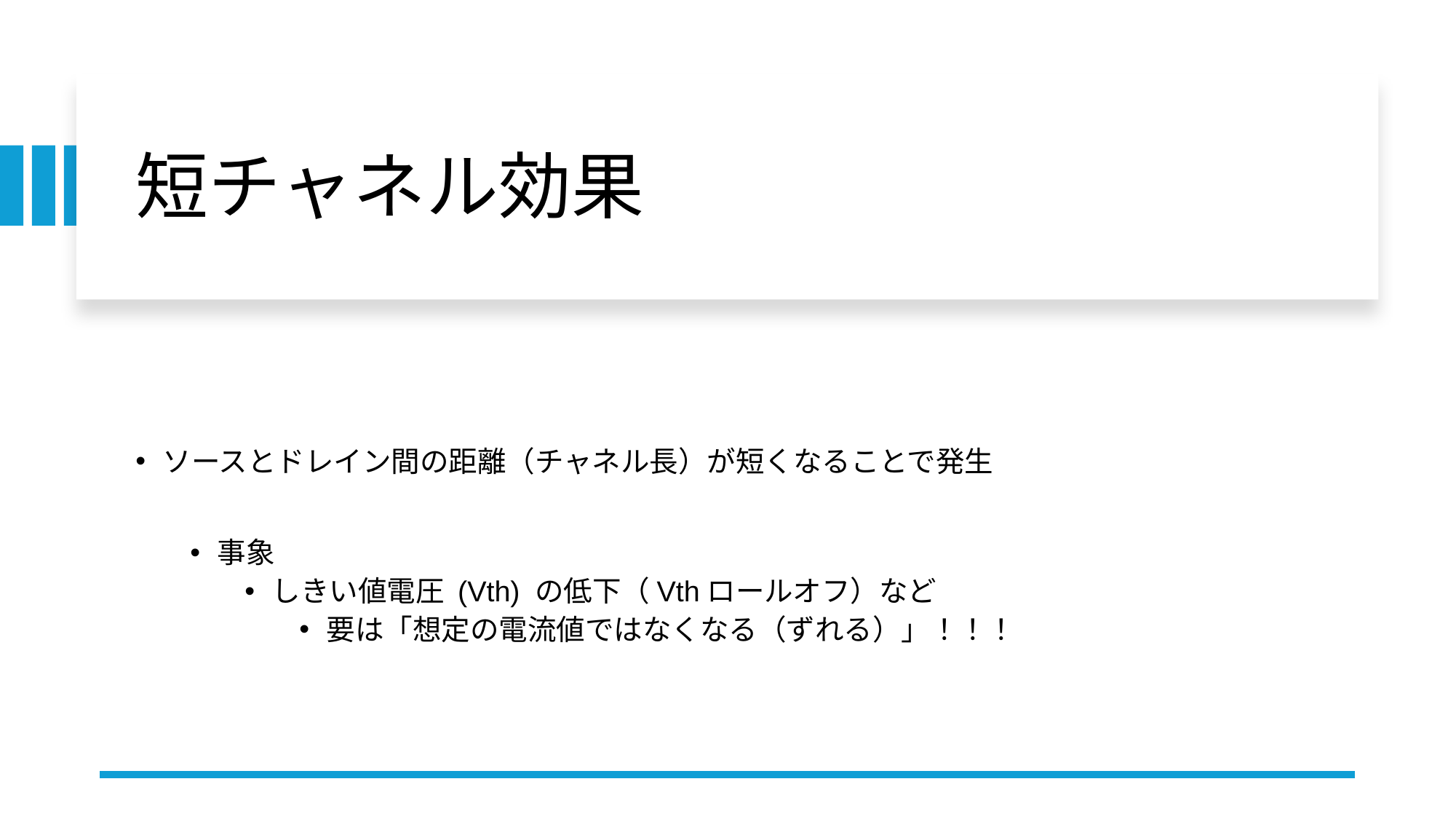

# 短チャネル効果

ソースとドレイン間の距離（チャネル長）が短くなることで発生

事象
しきい値電圧 (Vth) の低下（Vthロールオフ）など
要は「想定の電流値ではなくなる（ずれる）」！！！